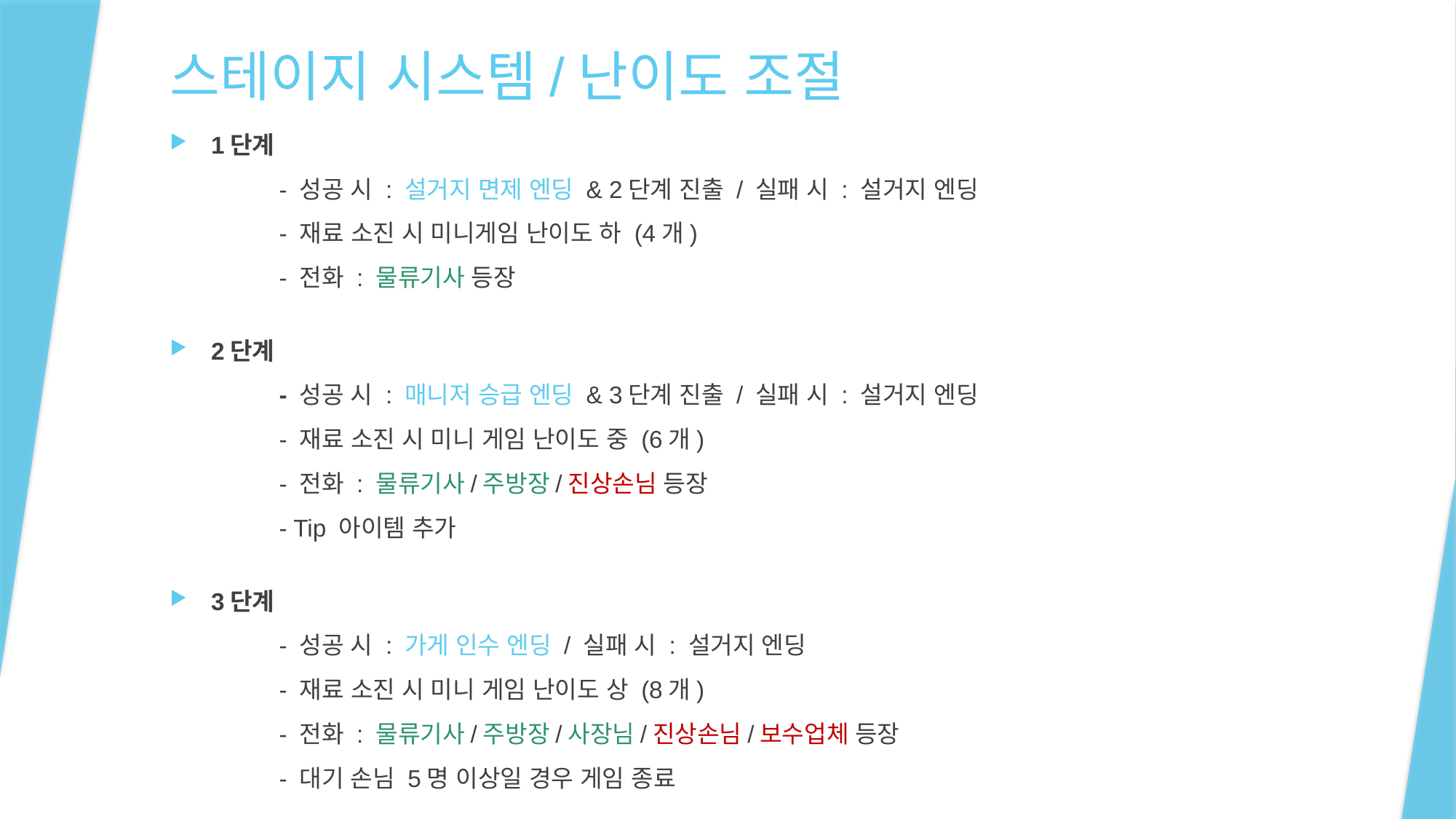

# 스테이지 시스템/난이도 조절
1단계
	- 성공 시 : 설거지 면제 엔딩 & 2단계 진출 / 실패 시 : 설거지 엔딩
	- 재료 소진 시 미니게임 난이도 하 (4개)
	- 전화 : 물류기사 등장
2단계
	- 성공 시 : 매니저 승급 엔딩 & 3단계 진출 / 실패 시 : 설거지 엔딩
	- 재료 소진 시 미니 게임 난이도 중 (6개)
	- 전화 : 물류기사/주방장/진상손님 등장
	- Tip 아이템 추가
3단계
	- 성공 시 : 가게 인수 엔딩 / 실패 시 : 설거지 엔딩
	- 재료 소진 시 미니 게임 난이도 상 (8개)
	- 전화 : 물류기사/주방장/사장님/진상손님/보수업체 등장
	- 대기 손님 5명 이상일 경우 게임 종료